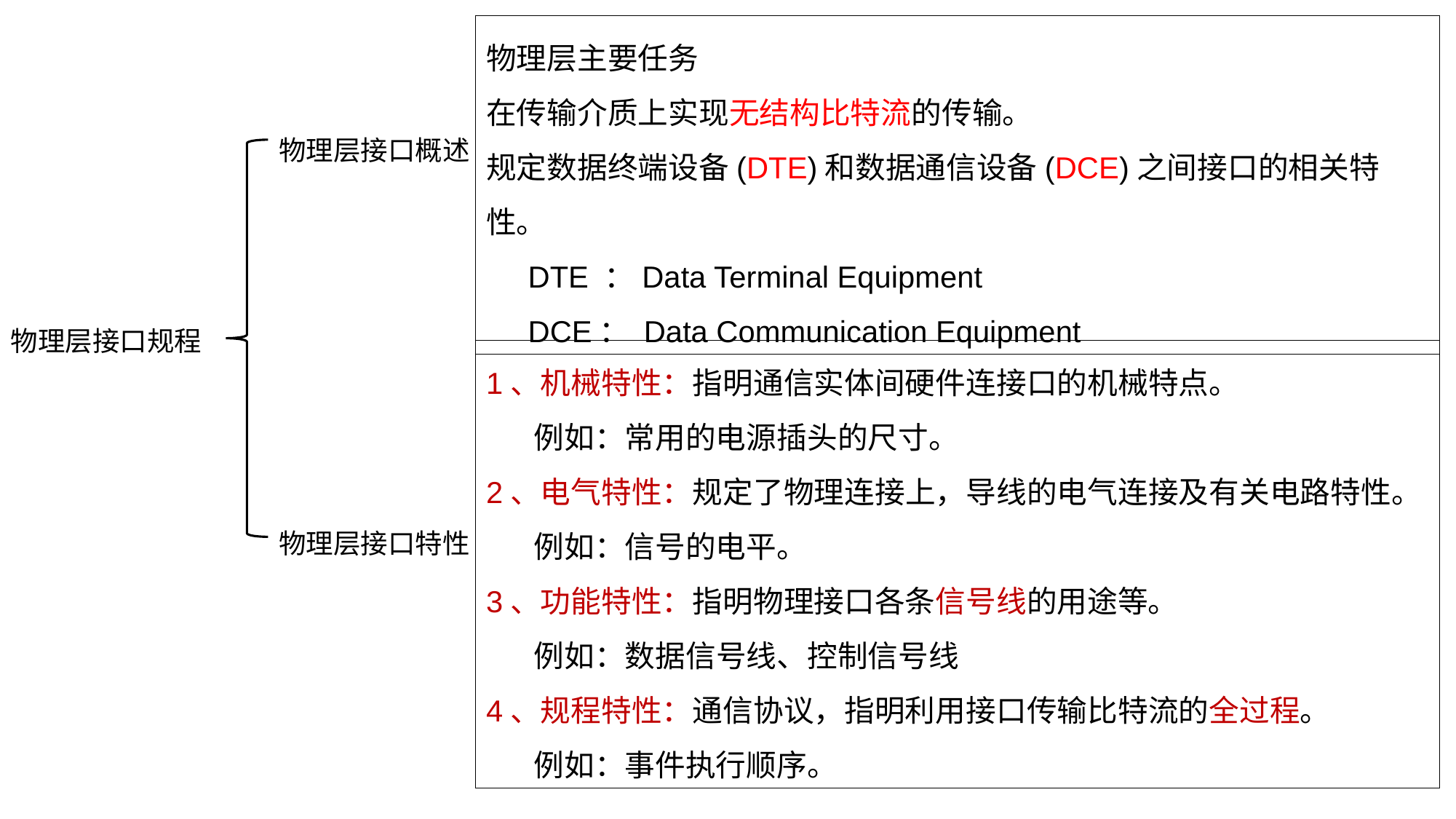

物理层主要任务
在传输介质上实现无结构比特流的传输。
规定数据终端设备(DTE)和数据通信设备(DCE)之间接口的相关特性。
     DTE ：Data Terminal Equipment
     DCE： Data Communication Equipment
物理层接口概述

物理层接口特性

物理层接口规程
1、机械特性：指明通信实体间硬件连接口的机械特点。
      例如：常用的电源插头的尺寸。
2、电气特性：规定了物理连接上，导线的电气连接及有关电路特性。
      例如：信号的电平。
3、功能特性：指明物理接口各条信号线的用途等。
      例如：数据信号线、控制信号线
4、规程特性：通信协议，指明利用接口传输比特流的全过程。
      例如：事件执行顺序。